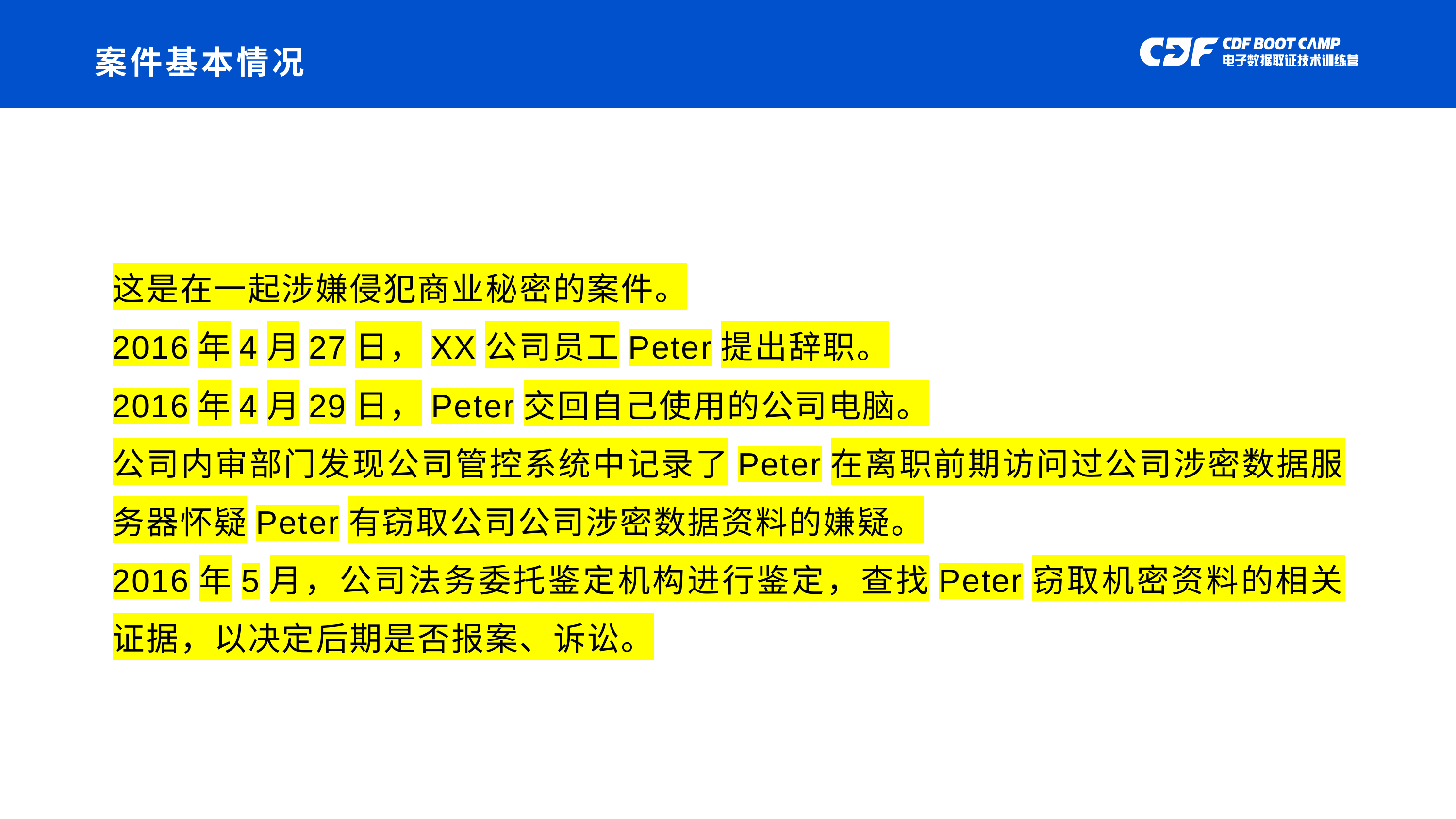

# 案件基本情况

这是在一起涉嫌侵犯商业秘密的案件。
2016年4月27日，XX公司员工Peter提出辞职。
2016年4月29日，Peter交回自己使用的公司电脑。
公司内审部门发现公司管控系统中记录了Peter在离职前期访问过公司涉密数据服务器怀疑Peter有窃取公司公司涉密数据资料的嫌疑。
2016年5月，公司法务委托鉴定机构进行鉴定，查找Peter窃取机密资料的相关证据，以决定后期是否报案、诉讼。